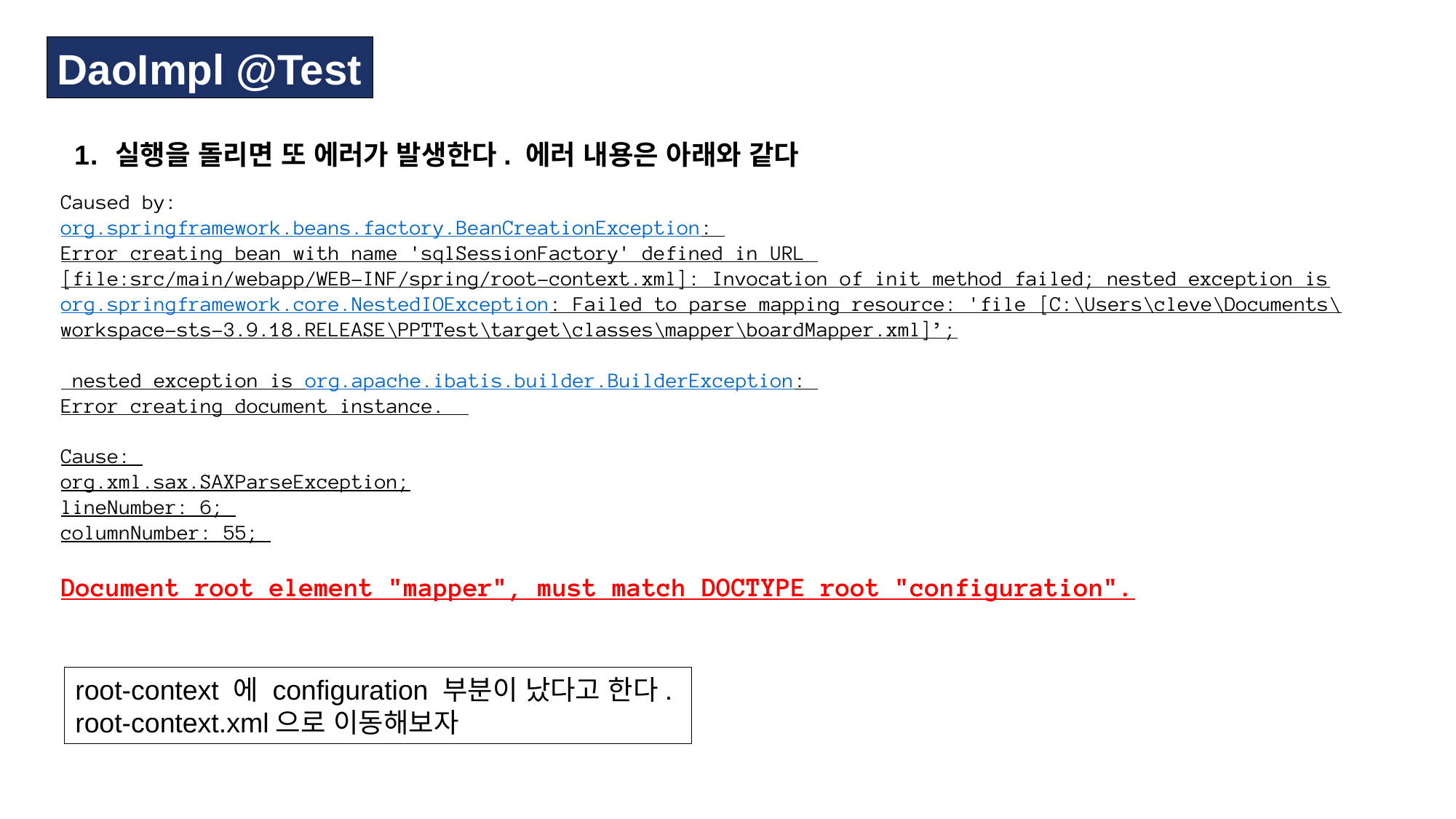

DaoImpl @Test
실행을 돌리면 또 에러가 발생한다. 에러 내용은 아래와 같다

Caused by:
org.springframework.beans.factory.BeanCreationException:
Error creating bean with name 'sqlSessionFactory' defined in URL
[file:src/main/webapp/WEB-INF/spring/root-context.xml]: Invocation of init method failed; nested exception is org.springframework.core.NestedIOException: Failed to parse mapping resource: 'file [C:\Users\cleve\Documents\workspace-sts-3.9.18.RELEASE\PPTTest\target\classes\mapper\boardMapper.xml]’;

 nested exception is org.apache.ibatis.builder.BuilderException:
Error creating document instance.

Cause:
org.xml.sax.SAXParseException;
lineNumber: 6;
columnNumber: 55;

Document root element "mapper", must match DOCTYPE root "configuration".
root-context 에 configuration 부분이 났다고 한다.
root-context.xml으로 이동해보자